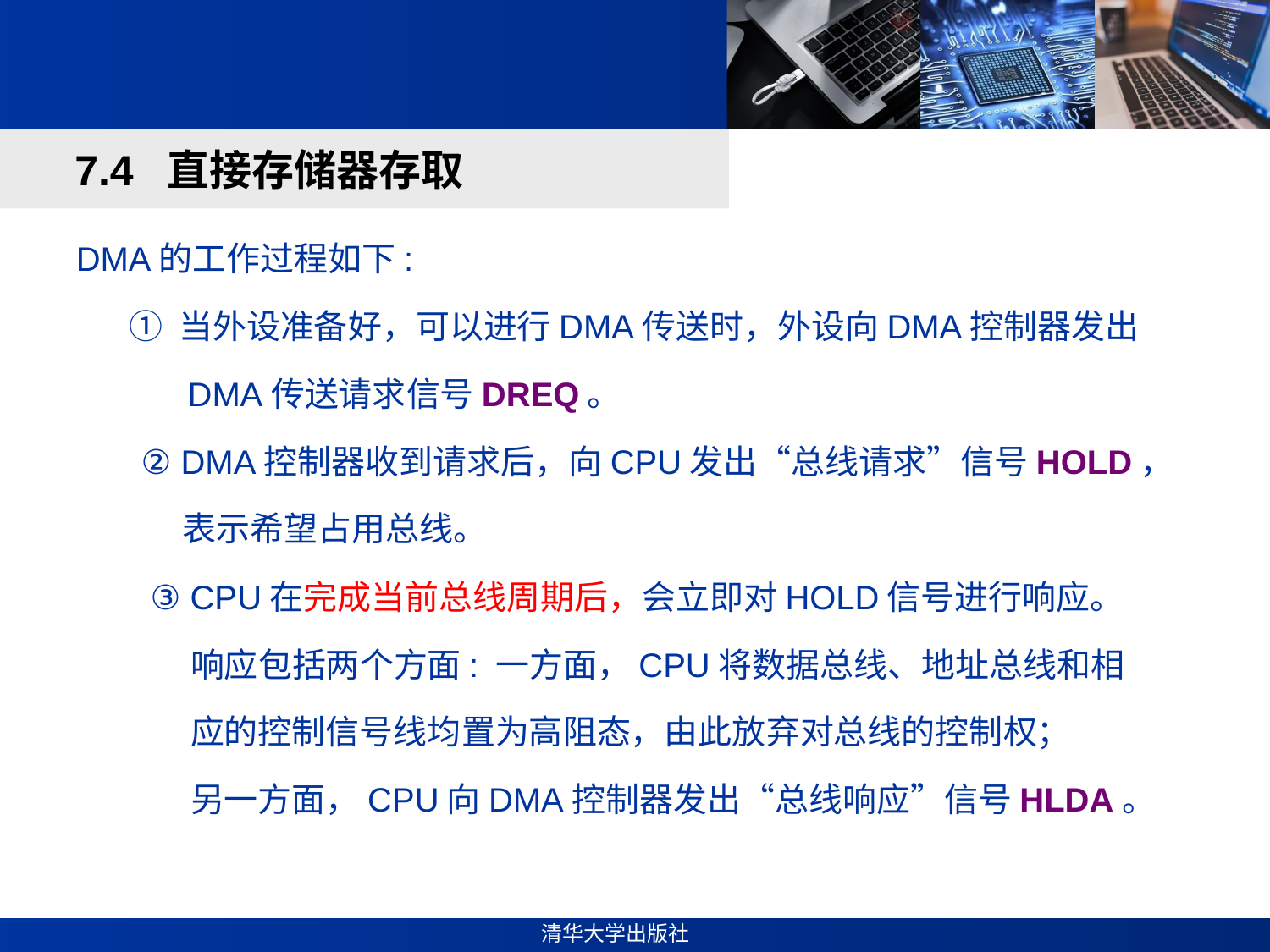

#
7.4  直接存储器存取
DMA的工作过程如下:
       ① 当外设准备好，可以进行DMA传送时，外设向DMA控制器发出
            DMA传送请求信号DREQ。
       ② DMA控制器收到请求后，向CPU发出“总线请求”信号HOLD，
             表示希望占用总线。
        ③ CPU在完成当前总线周期后，会立即对HOLD信号进行响应。
              响应包括两个方面: 一方面，CPU将数据总线、地址总线和相
              应的控制信号线均置为高阻态，由此放弃对总线的控制权；
              另一方面，CPU向DMA控制器发出“总线响应”信号HLDA。